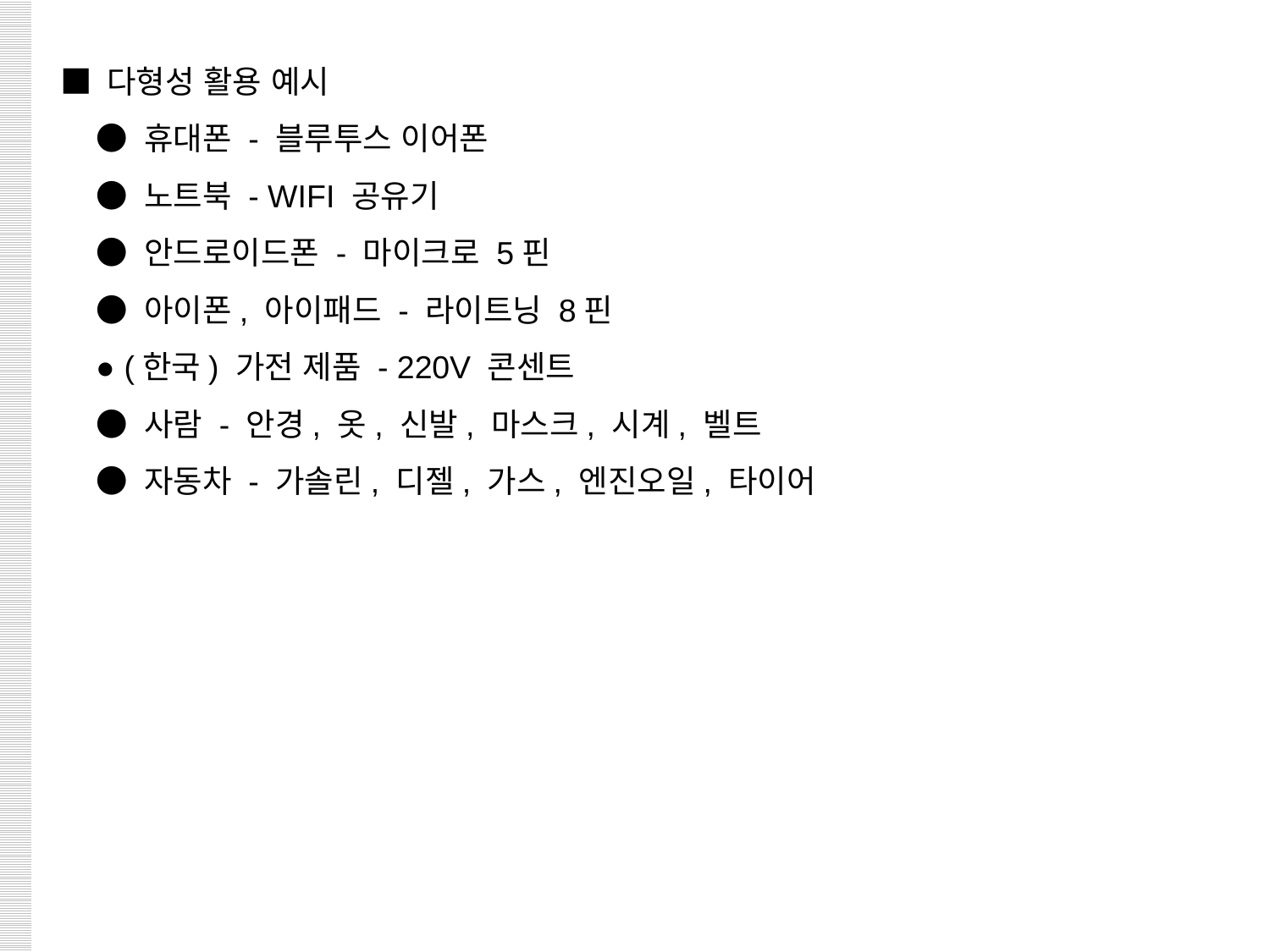

■ 다형성 활용 예시
    ● 휴대폰 - 블루투스 이어폰
    ● 노트북 - WIFI 공유기
    ● 안드로이드폰 - 마이크로 5핀
    ● 아이폰, 아이패드 - 라이트닝 8핀
    ● (한국) 가전 제품 - 220V 콘센트
    ● 사람 - 안경, 옷, 신발, 마스크, 시계, 벨트
    ● 자동차 - 가솔린, 디젤, 가스, 엔진오일, 타이어